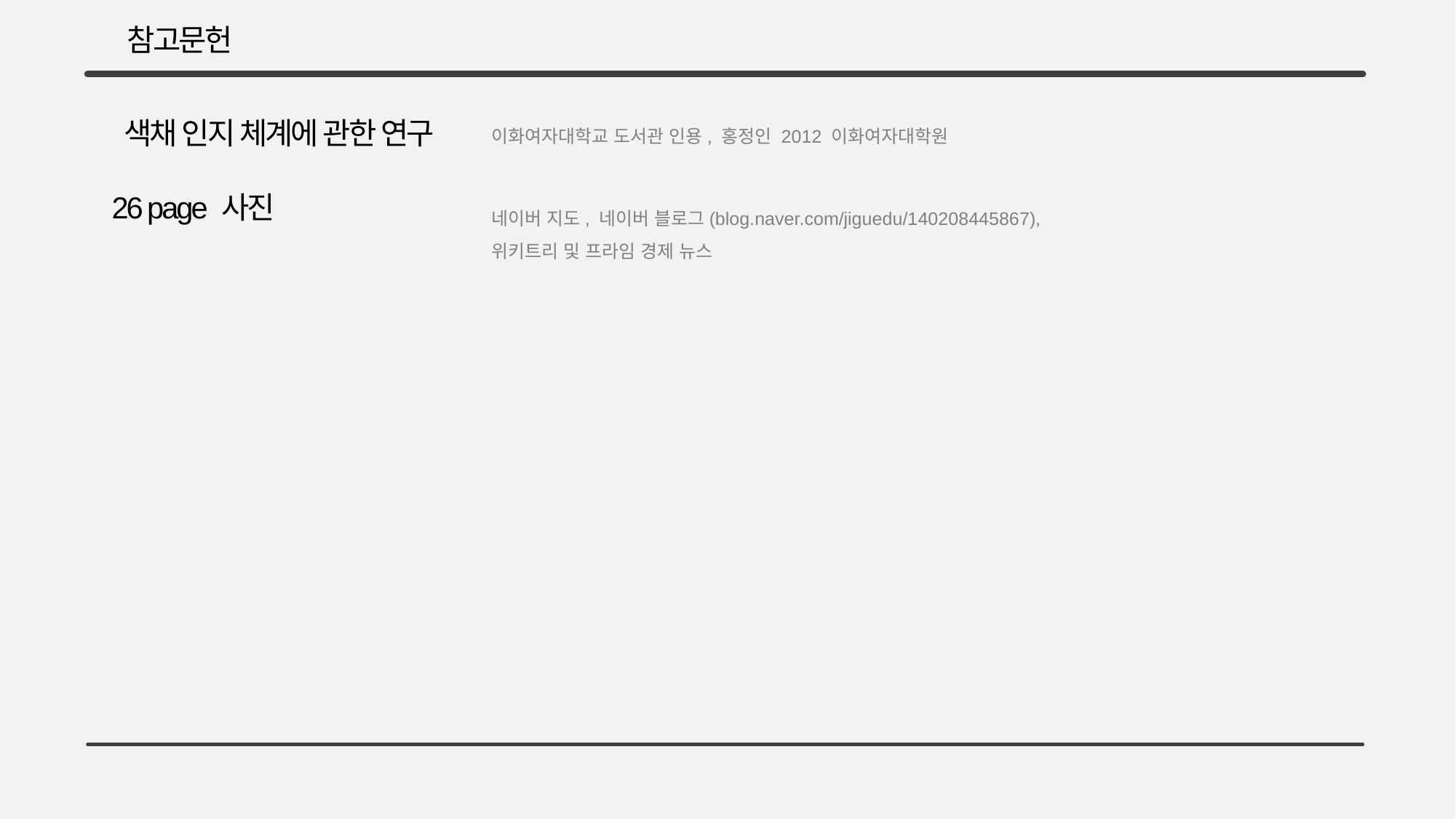

참고문헌
색채 인지 체계에 관한 연구
이화여자대학교 도서관 인용, 홍정인 2012 이화여자대학원
26 page 사진
네이버 지도, 네이버 블로그(blog.naver.com/jiguedu/140208445867),
위키트리 및 프라임 경제 뉴스